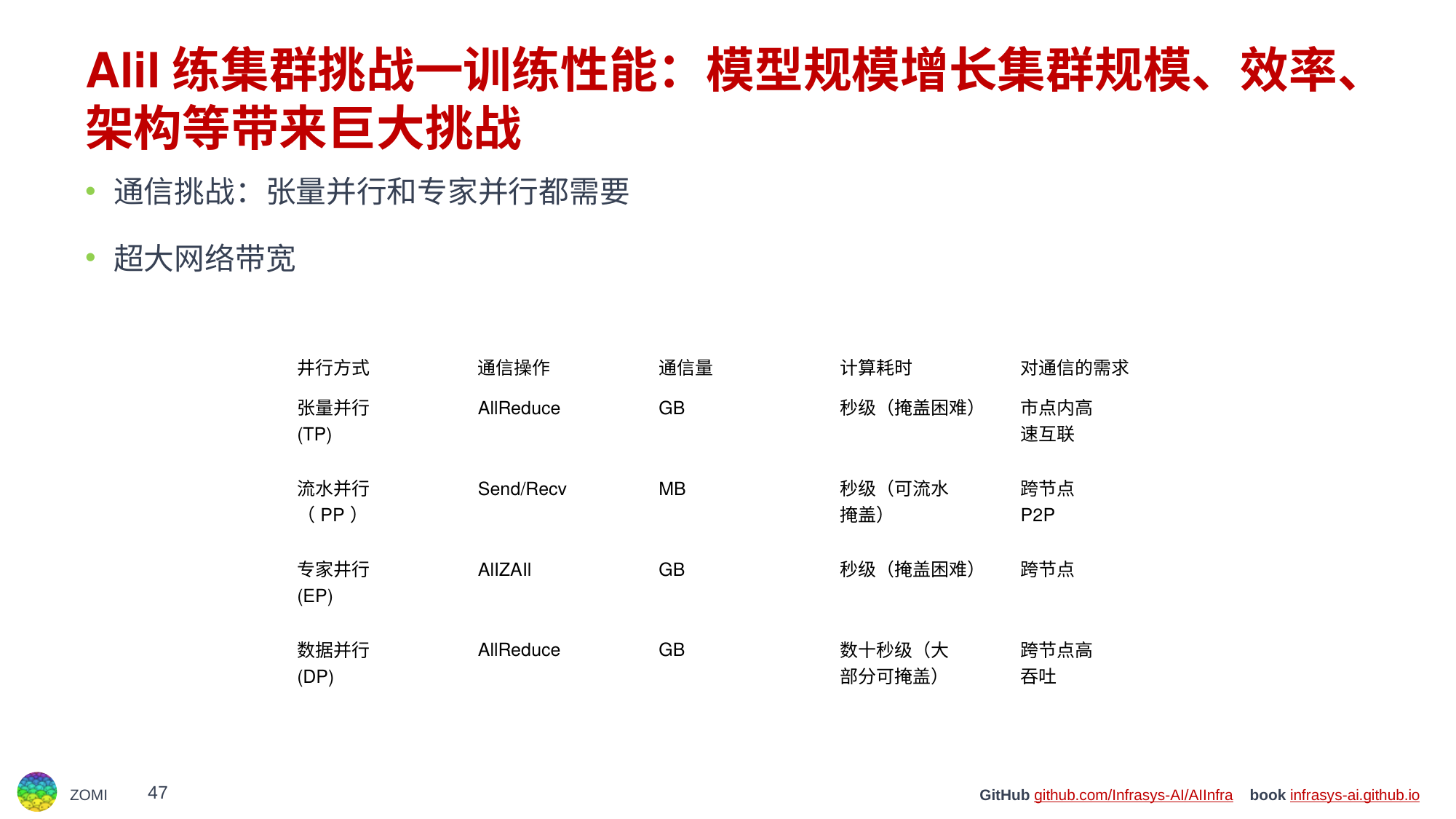

# Alil练集群挑战一训练性能：模型规模增长集群规模、效率、架构等带来巨大挑战
通信挑战：张量并行和专家并行都需要
超大网络带宽

| 井行方式 | 通信操作 | 通信量 | 计算耗时 | 对通信的需求 |
| --- | --- | --- | --- | --- |
| 张量并行 (TP) | AllReduce | GB | 秒级（掩盖困难） | 市点内高 速互联 |
| 流水并行 （PP） | Send/Recv | MB | 秒级（可流水 掩盖） | 跨节点 P2P |
| 专家井行 (EP) | AlIZAIl | GB | 秒级（掩盖困难） | 跨节点 |
| 数据并行 (DP) | AllReduce | GB | 数十秒级（大 部分可掩盖） | 跨节点高 吞吐 |